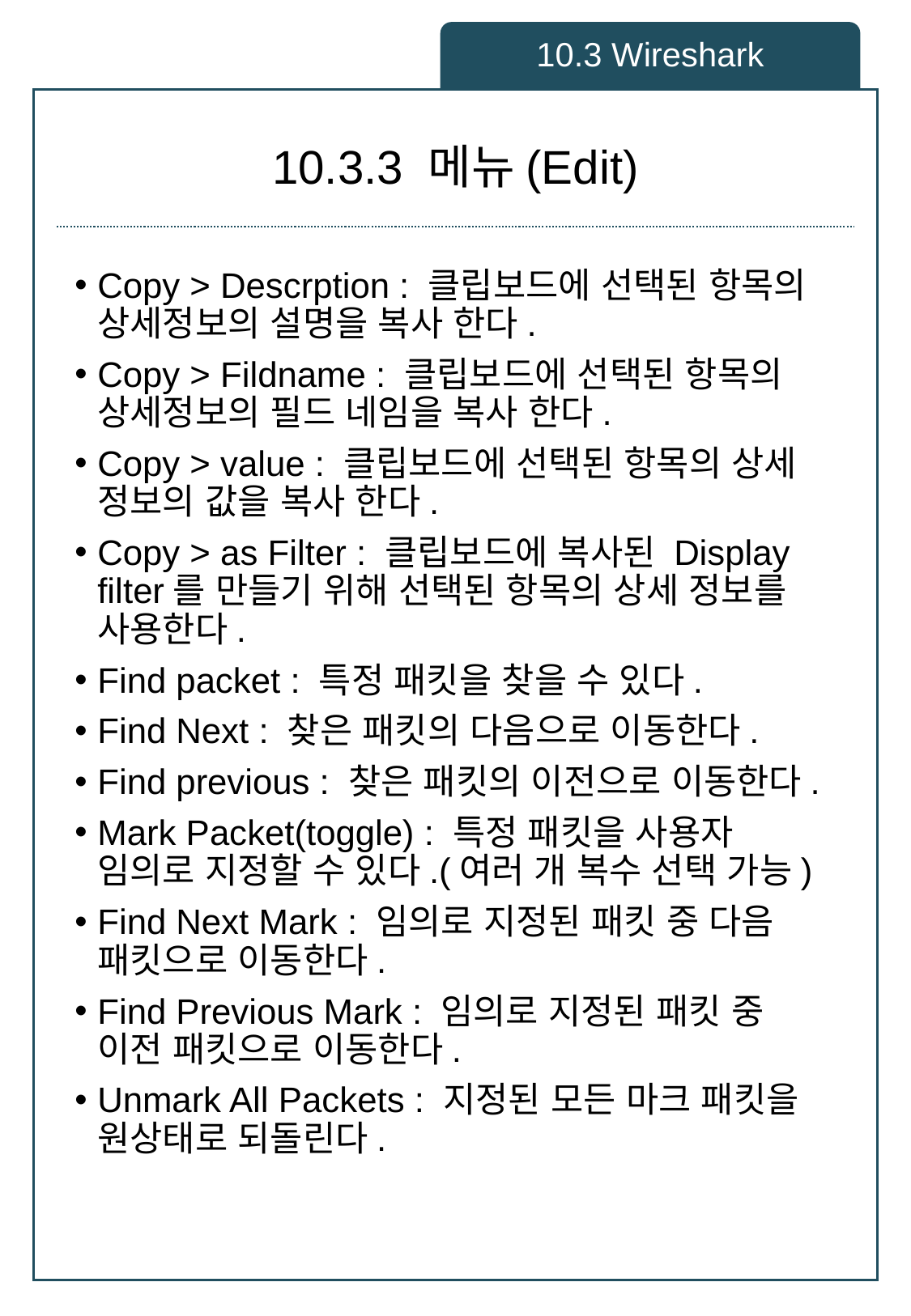

10.3 Wireshark

# 10.3.3 메뉴(Edit)
Copy > Descrption : 클립보드에 선택된 항목의 상세정보의 설명을 복사 한다.
Copy > Fildname : 클립보드에 선택된 항목의 상세정보의 필드 네임을 복사 한다.
Copy > value : 클립보드에 선택된 항목의 상세 정보의 값을 복사 한다.
Copy > as Filter : 클립보드에 복사된 Display filter를 만들기 위해 선택된 항목의 상세 정보를 사용한다.
Find packet : 특정 패킷을 찾을 수 있다.
Find Next : 찾은 패킷의 다음으로 이동한다.
Find previous : 찾은 패킷의 이전으로 이동한다.
Mark Packet(toggle) : 특정 패킷을 사용자 임의로 지정할 수 있다.(여러 개 복수 선택 가능)
Find Next Mark : 임의로 지정된 패킷 중 다음 패킷으로 이동한다.
Find Previous Mark : 임의로 지정된 패킷 중 이전 패킷으로 이동한다.
Unmark All Packets : 지정된 모든 마크 패킷을 원상태로 되돌린다.